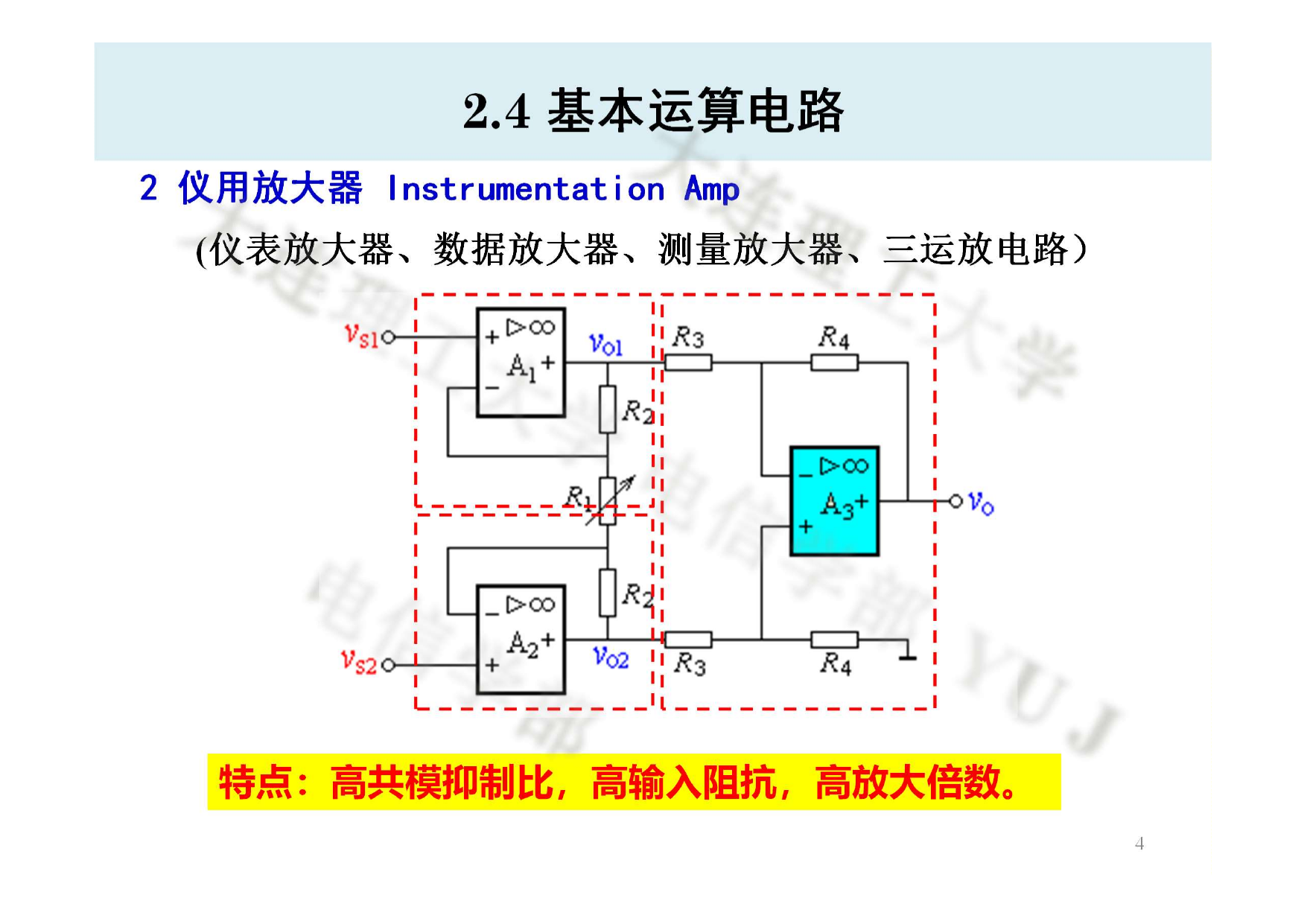

2.4 基本运算电路
2 仪用放大器 Instrumentation Amp
(仪表放大器、数据放大器、测量放大器、三运放电路）

特点：高共模抑制比，高输入阻抗，高放大倍数。
4